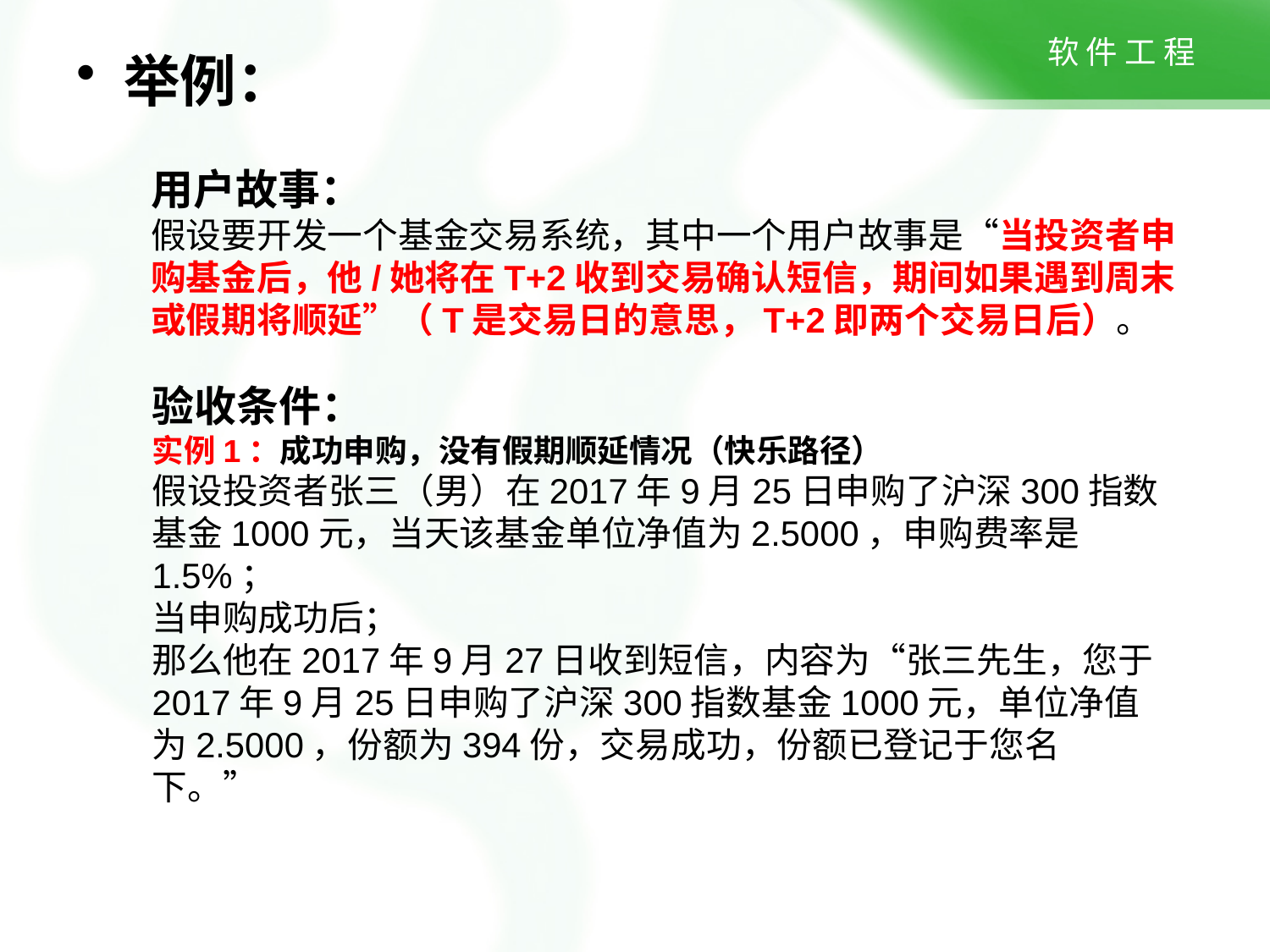

举例：

用户故事：
假设要开发一个基金交易系统，其中一个用户故事是“当投资者申购基金后，他/她将在T+2收到交易确认短信，期间如果遇到周末或假期将顺延”（T是交易日的意思，T+2即两个交易日后）。
验收条件：
实例1：成功申购，没有假期顺延情况（快乐路径）
假设投资者张三（男）在2017年9月25日申购了沪深300指数基金1000元，当天该基金单位净值为2.5000，申购费率是1.5%；
当申购成功后；
那么他在2017年9月27日收到短信，内容为“张三先生，您于2017年9月25日申购了沪深300指数基金1000元，单位净值为2.5000，份额为394份，交易成功，份额已登记于您名下。”